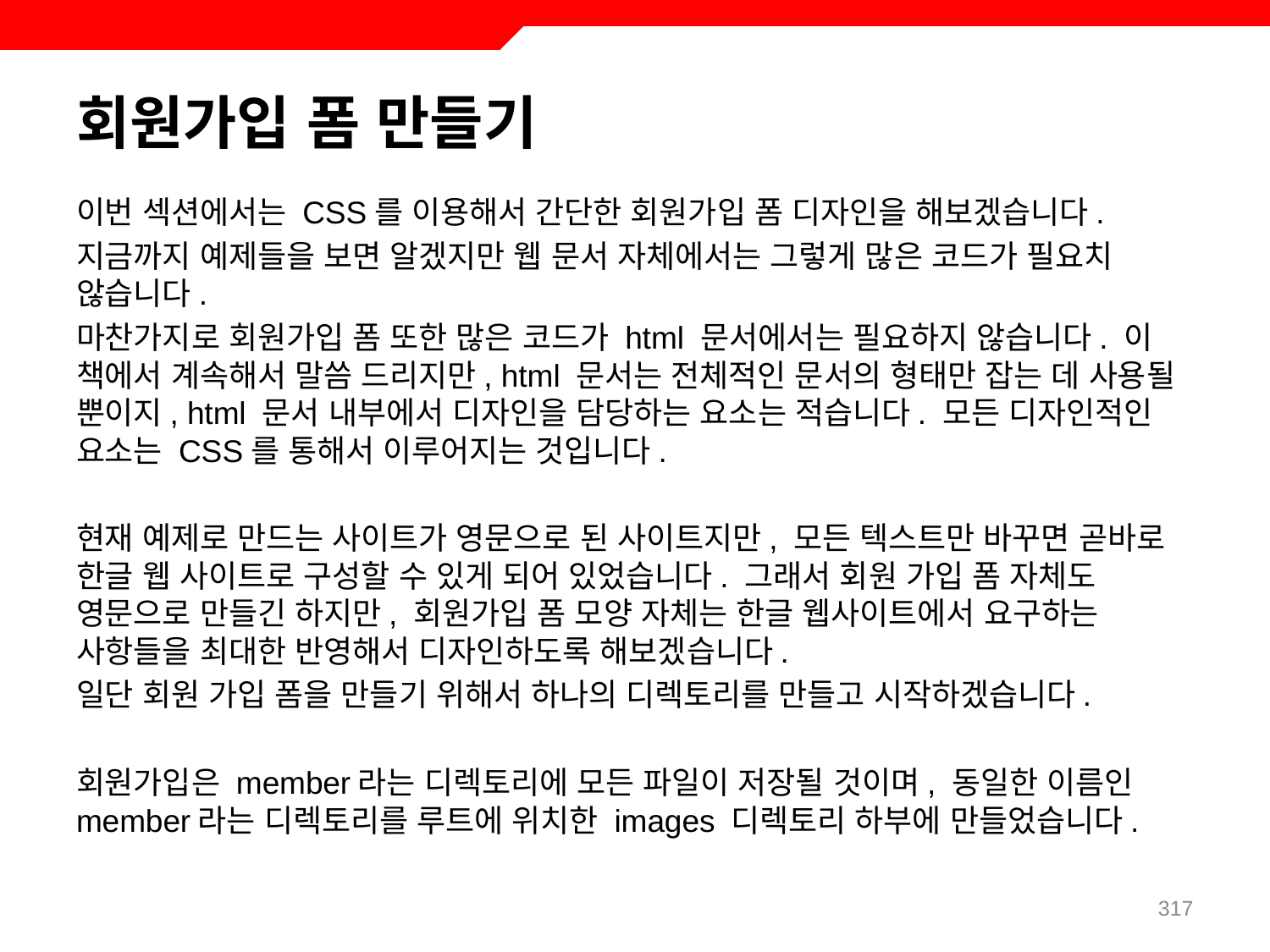

# 회원가입 폼 만들기
이번 섹션에서는 CSS를 이용해서 간단한 회원가입 폼 디자인을 해보겠습니다.
지금까지 예제들을 보면 알겠지만 웹 문서 자체에서는 그렇게 많은 코드가 필요치 않습니다.
마찬가지로 회원가입 폼 또한 많은 코드가 html 문서에서는 필요하지 않습니다. 이 책에서 계속해서 말씀 드리지만, html 문서는 전체적인 문서의 형태만 잡는 데 사용될 뿐이지, html 문서 내부에서 디자인을 담당하는 요소는 적습니다. 모든 디자인적인 요소는 CSS를 통해서 이루어지는 것입니다.

현재 예제로 만드는 사이트가 영문으로 된 사이트지만, 모든 텍스트만 바꾸면 곧바로 한글 웹 사이트로 구성할 수 있게 되어 있었습니다. 그래서 회원 가입 폼 자체도 영문으로 만들긴 하지만, 회원가입 폼 모양 자체는 한글 웹사이트에서 요구하는 사항들을 최대한 반영해서 디자인하도록 해보겠습니다.
일단 회원 가입 폼을 만들기 위해서 하나의 디렉토리를 만들고 시작하겠습니다.

회원가입은 member라는 디렉토리에 모든 파일이 저장될 것이며, 동일한 이름인 member라는 디렉토리를 루트에 위치한 images 디렉토리 하부에 만들었습니다.
317